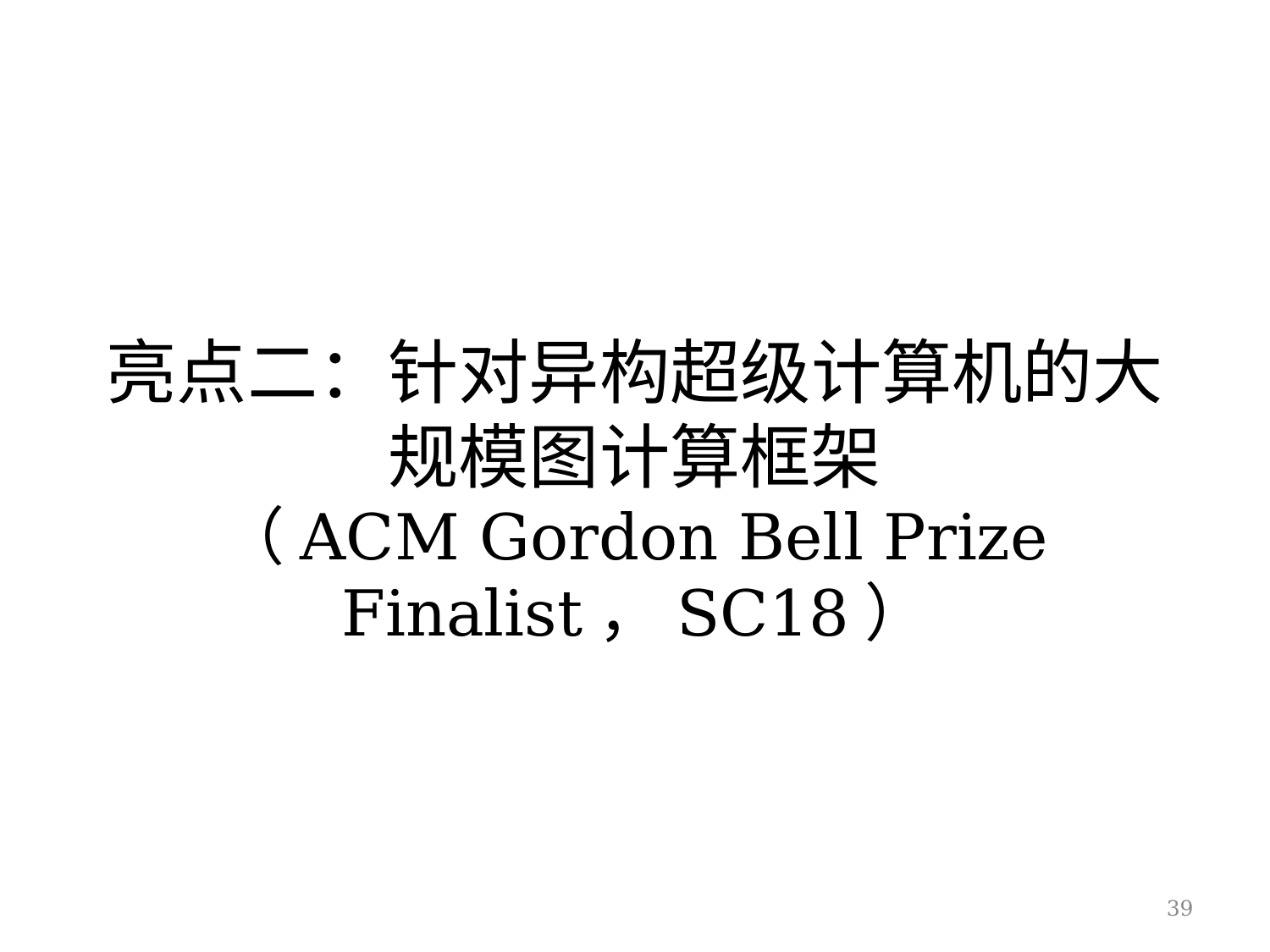

#

亮点二：针对异构超级计算机的大规模图计算框架
（ACM Gordon Bell Prize Finalist，SC18）
39